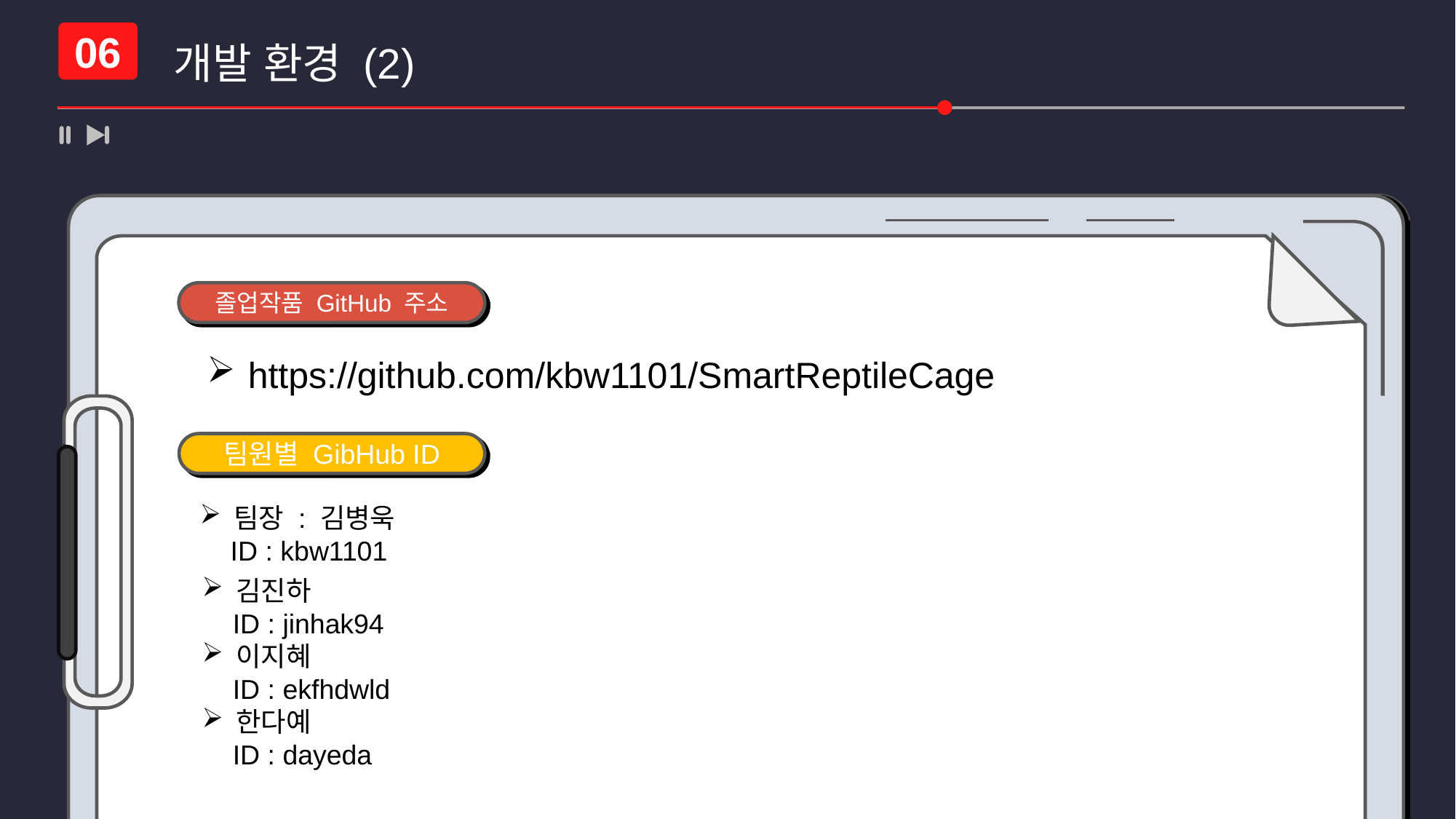

개발 환경 (2)
06

졸업작품 GitHub 주소
https://github.com/kbw1101/SmartReptileCage
팀원별 GibHub ID
팀장 : 김병욱
    ID : kbw1101

김진하
    ID : jinhak94
이지혜
    ID : ekfhdwld
한다예
    ID : dayeda